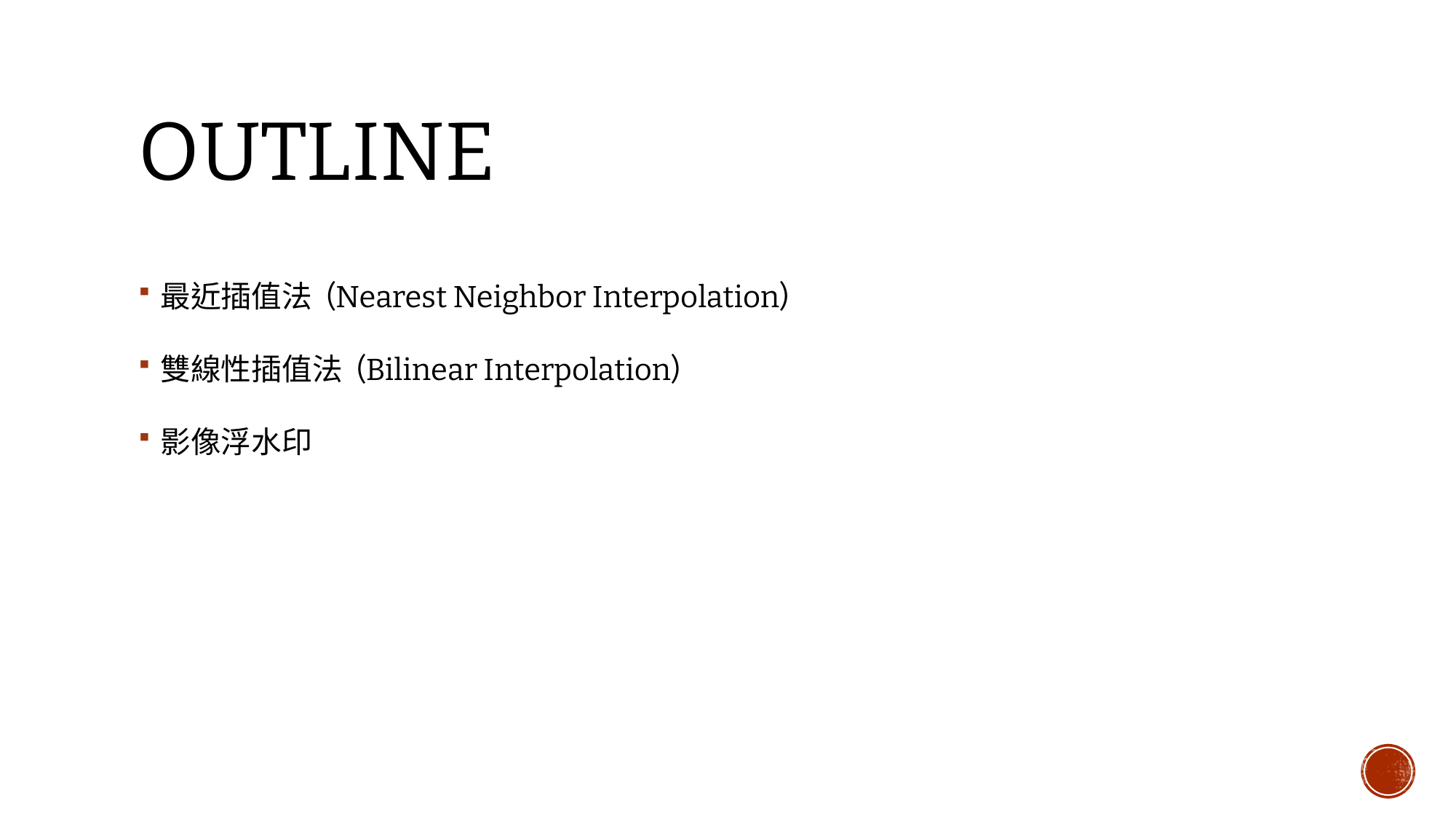

# OUTLINE
最近插值法 (Nearest Neighbor Interpolation)
雙線性插值法 (Bilinear Interpolation)
影像浮水印